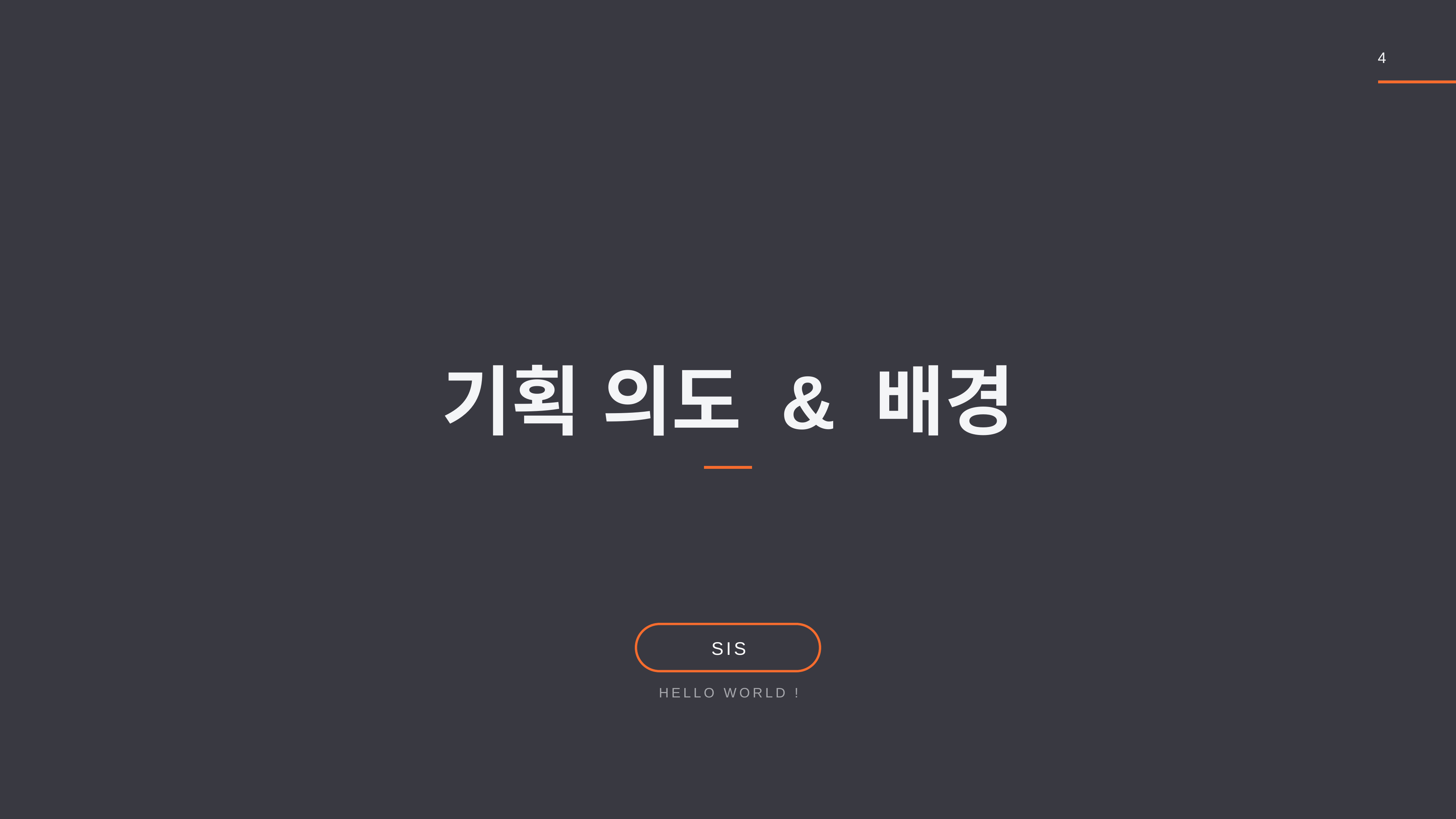

4
기획 의도 & 배경

SIS
Hello World !